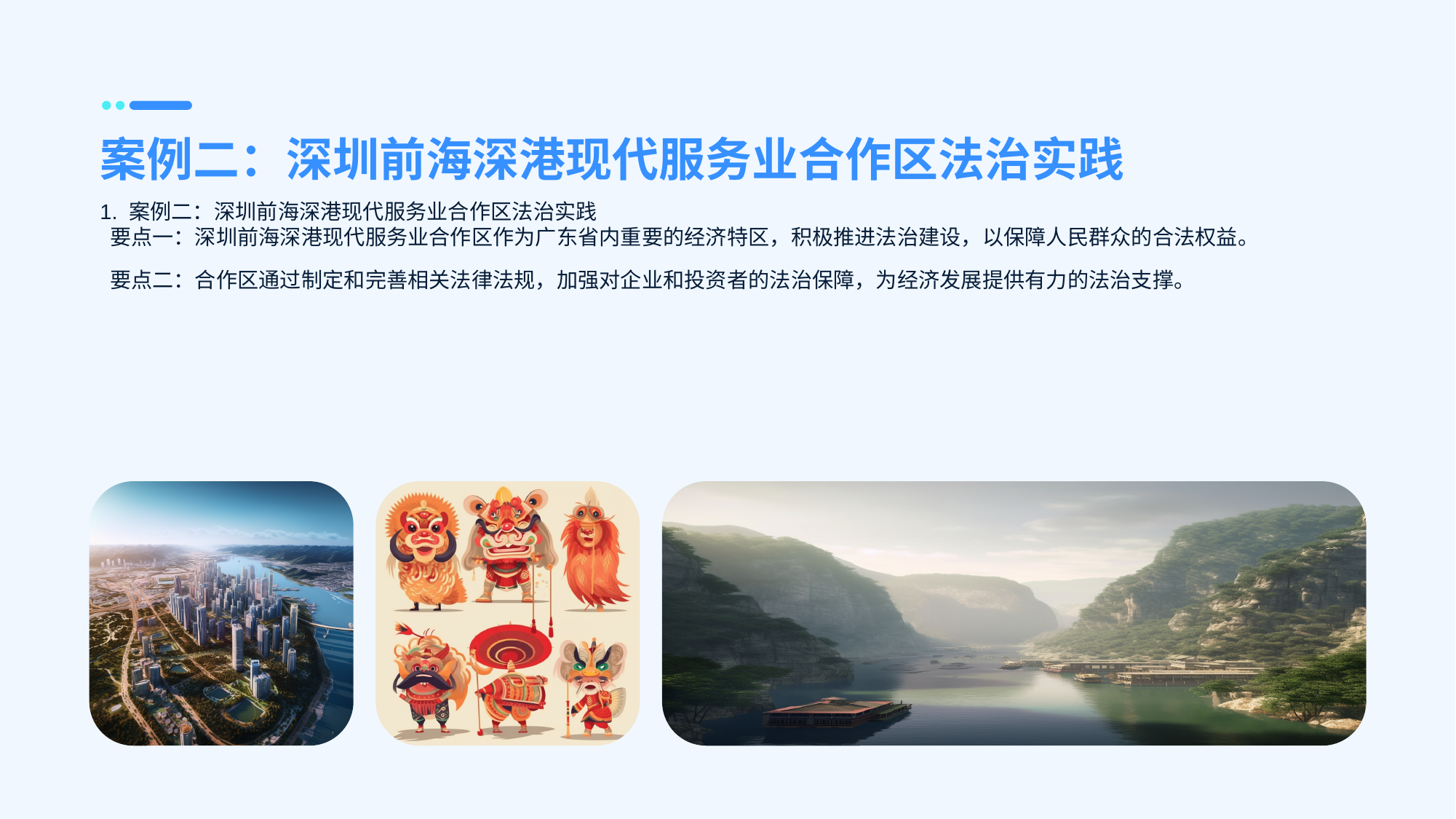

案例二：深圳前海深港现代服务业合作区法治实践
1. 案例二：深圳前海深港现代服务业合作区法治实践
 要点一：深圳前海深港现代服务业合作区作为广东省内重要的经济特区，积极推进法治建设，以保障人民群众的合法权益。
 要点二：合作区通过制定和完善相关法律法规，加强对企业和投资者的法治保障，为经济发展提供有力的法治支撑。